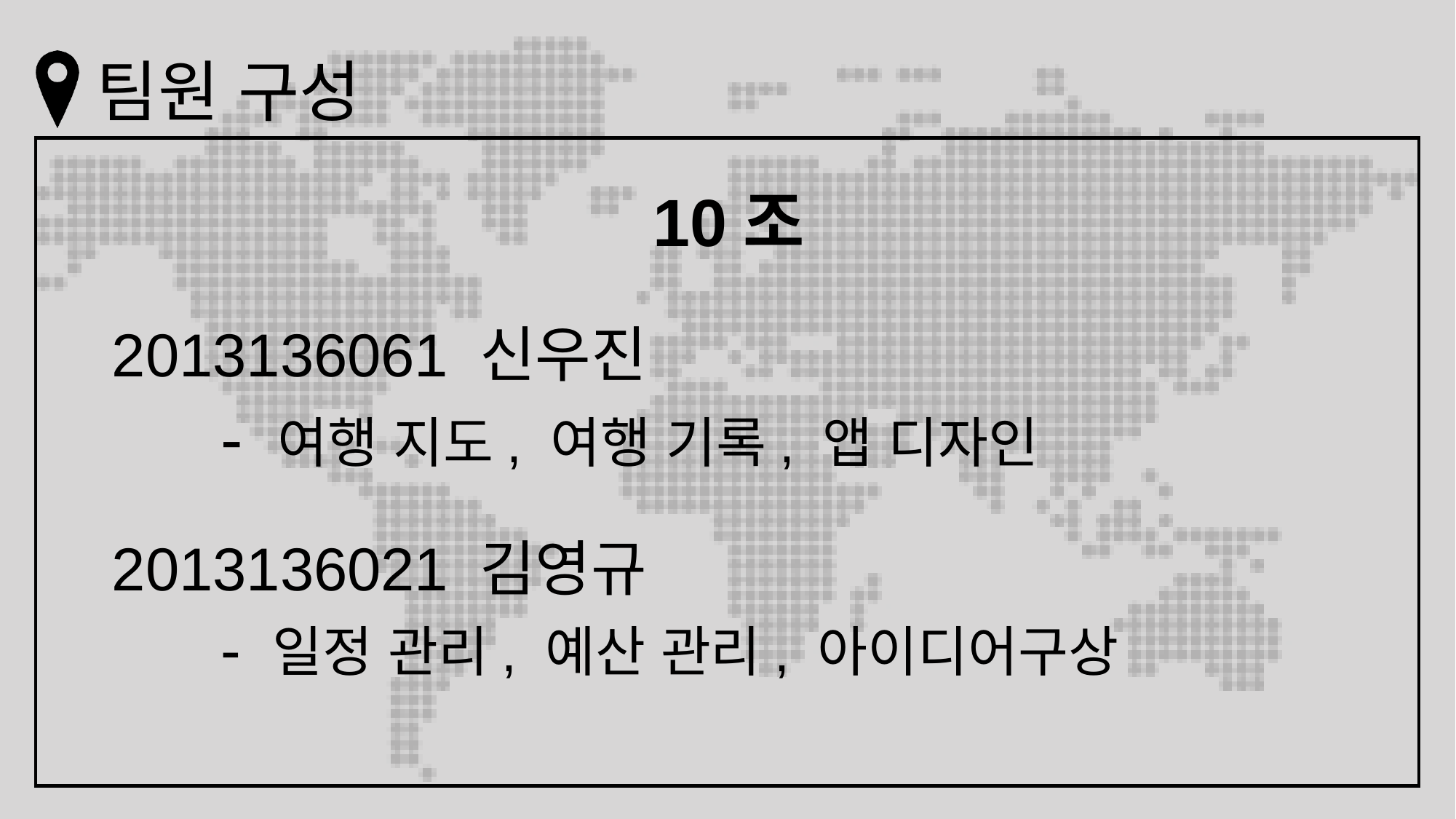

# 팀원 구성
10조

2013136061 신우진
	- 여행 지도, 여행 기록, 앱 디자인

2013136021 김영규
	- 일정 관리, 예산 관리, 아이디어구상